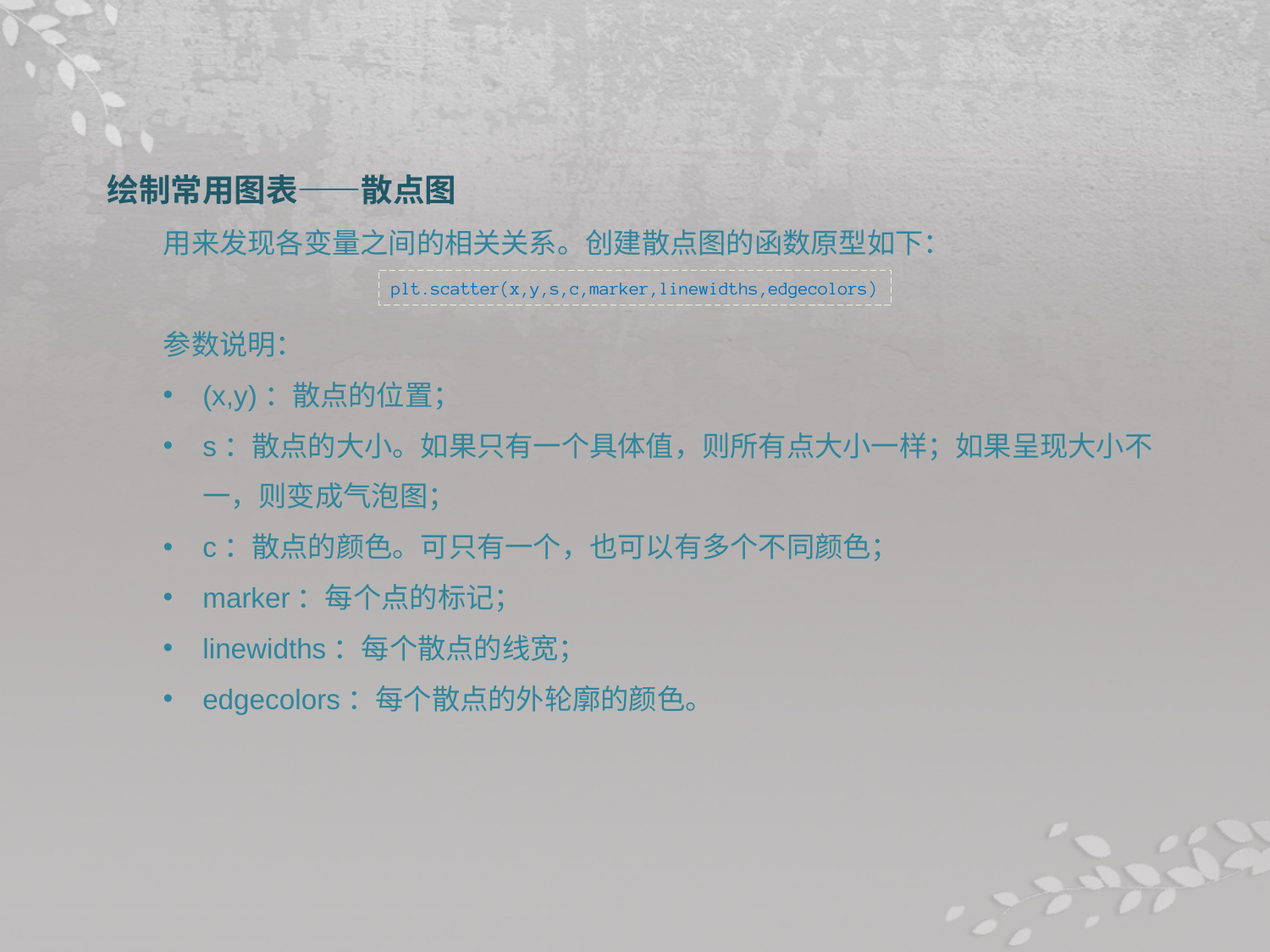

绘制常用图表——散点图
用来发现各变量之间的相关关系。创建散点图的函数原型如下：

参数说明：
(x,y)：散点的位置；
s：散点的大小。如果只有一个具体值，则所有点大小一样；如果呈现大小不一，则变成气泡图；
c：散点的颜色。可只有一个，也可以有多个不同颜色；
marker：每个点的标记；
linewidths：每个散点的线宽；
edgecolors：每个散点的外轮廓的颜色。
plt.scatter(x,y,s,c,marker,linewidths,edgecolors)